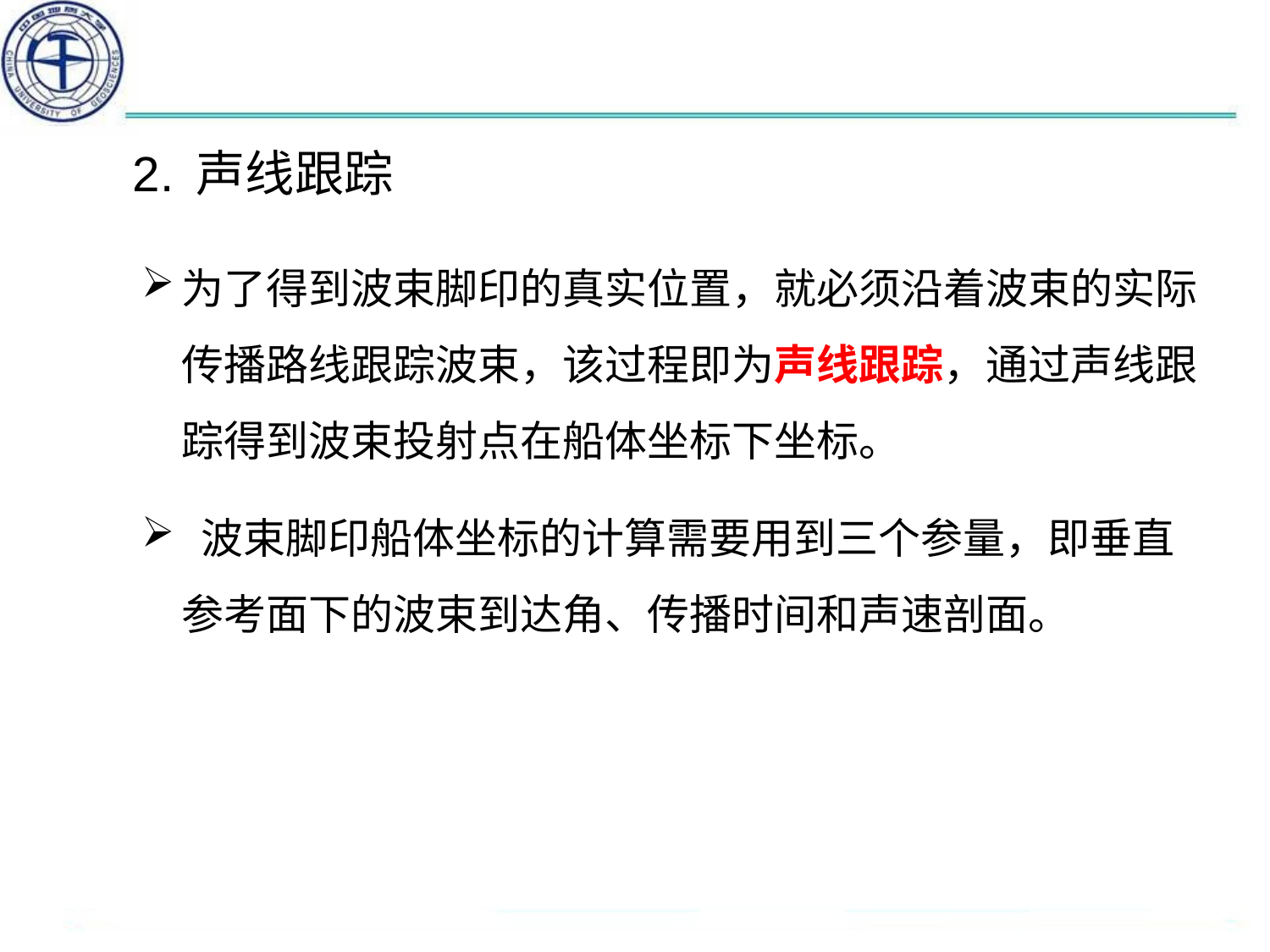

#
声线跟踪
为了得到波束脚印的真实位置，就必须沿着波束的实际传播路线跟踪波束，该过程即为声线跟踪，通过声线跟踪得到波束投射点在船体坐标下坐标。
 波束脚印船体坐标的计算需要用到三个参量，即垂直参考面下的波束到达角、传播时间和声速剖面。